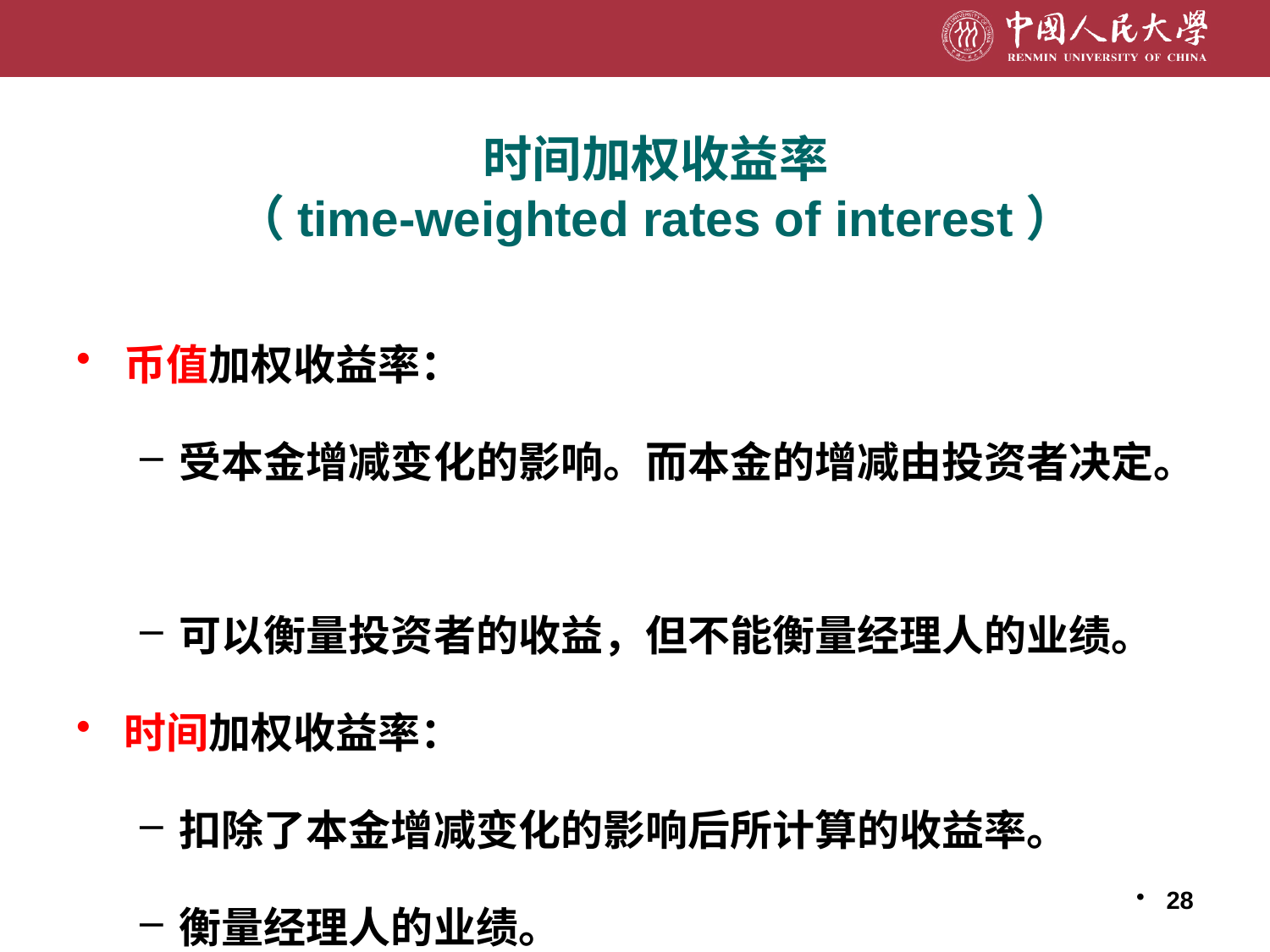

# 时间加权收益率 （time-weighted rates of interest）
币值加权收益率：
受本金增减变化的影响。而本金的增减由投资者决定。
可以衡量投资者的收益，但不能衡量经理人的业绩。
时间加权收益率：
扣除了本金增减变化的影响后所计算的收益率。
衡量经理人的业绩。
28